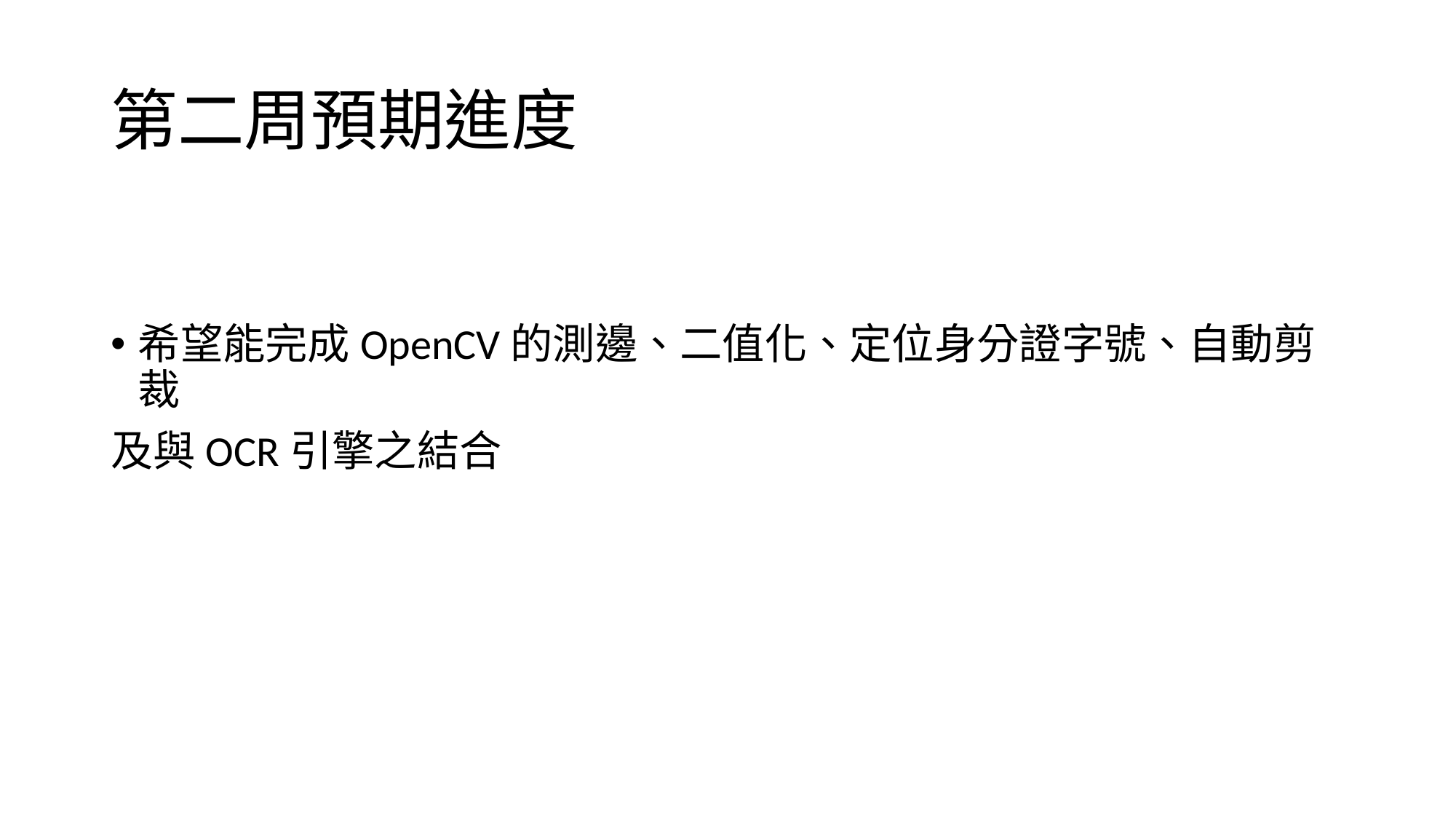

# 第二周預期進度
希望能完成OpenCV的測邊、二值化、定位身分證字號、自動剪裁
及與OCR引擎之結合